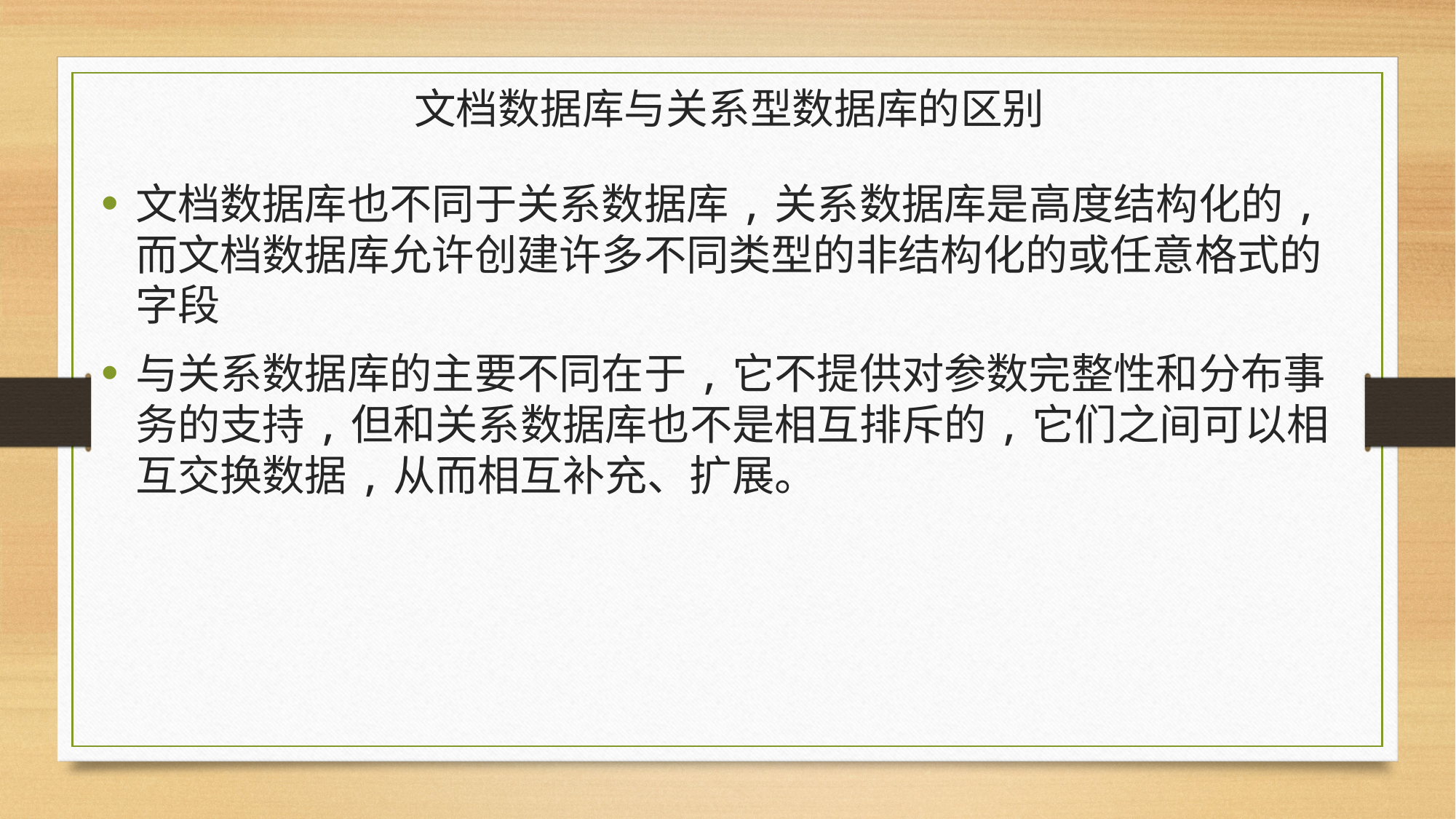

# 文档数据库与关系型数据库的区别
文档数据库也不同于关系数据库,关系数据库是高度结构化的,而文档数据库允许创建许多不同类型的非结构化的或任意格式的字段
与关系数据库的主要不同在于,它不提供对参数完整性和分布事务的支持,但和关系数据库也不是相互排斥的,它们之间可以相互交换数据,从而相互补充、扩展。